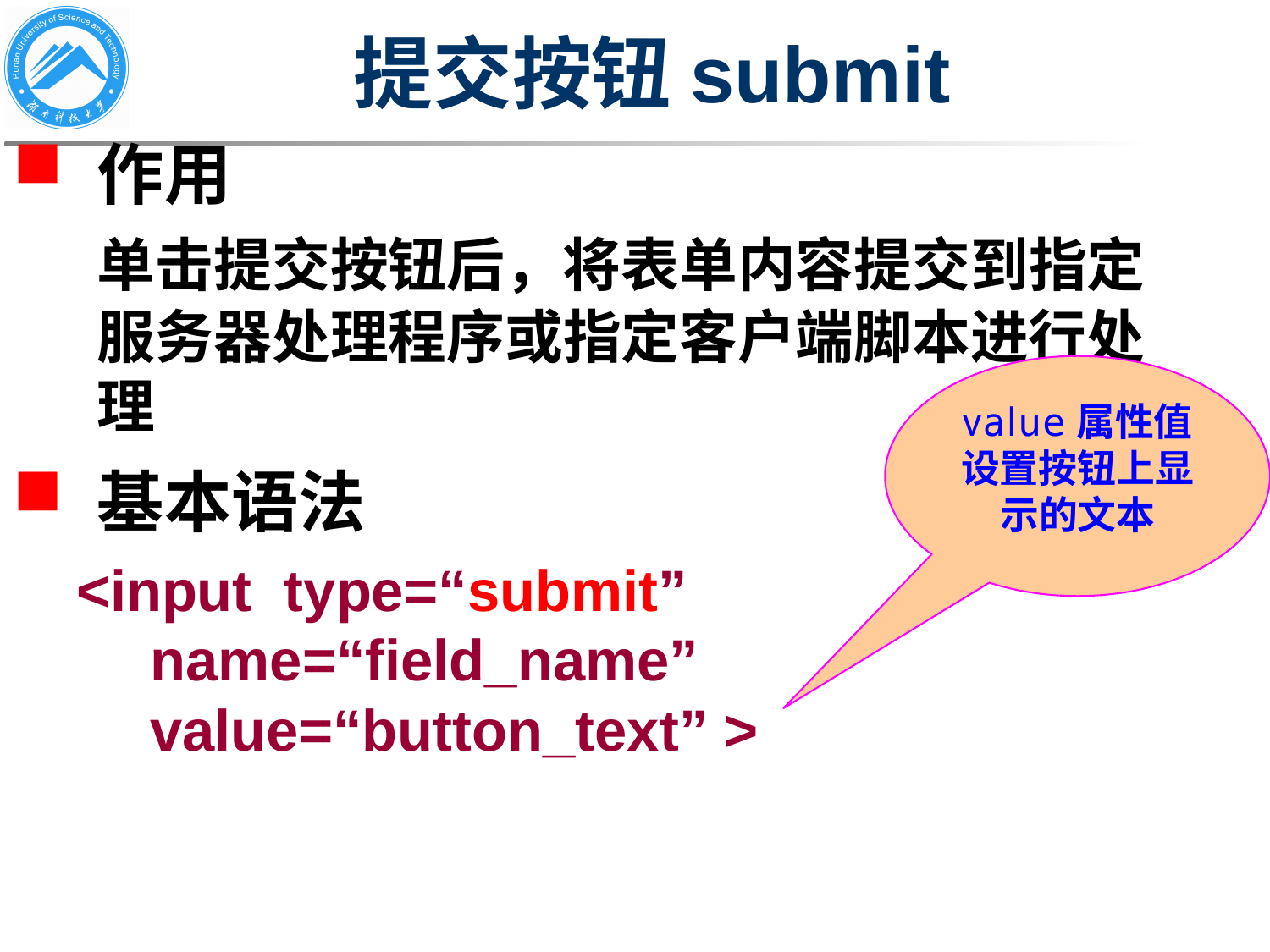

# 提交按钮submit
作用
	单击提交按钮后，将表单内容提交到指定服务器处理程序或指定客户端脚本进行处理
基本语法
<input  type=“submit” name=“field_name” value=“button_text” >

value属性值设置按钮上显示的文本